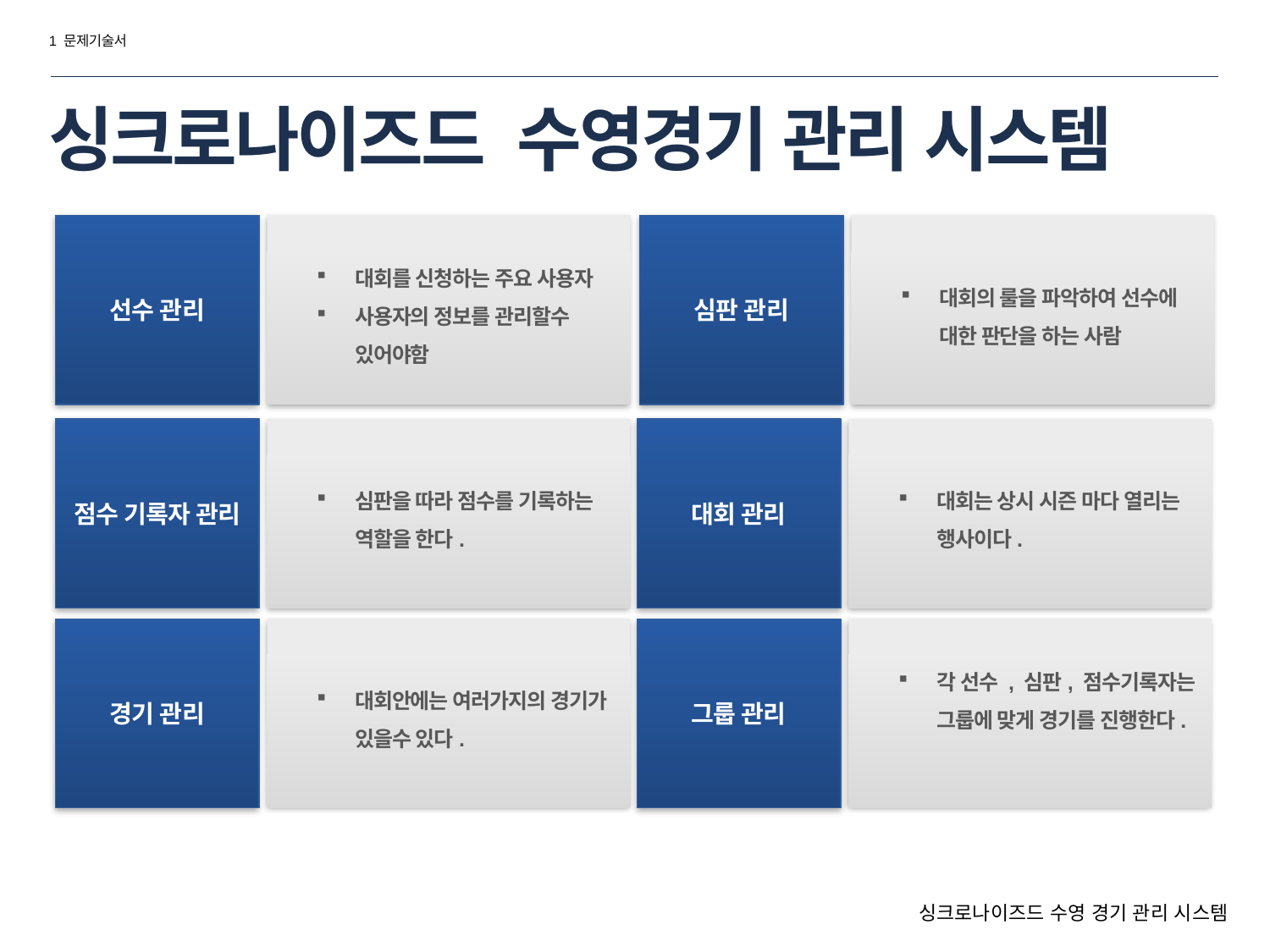

1 문제기술서
# 싱크로나이즈드  수영경기 관리 시스템
선수 관리
대회를 신청하는 주요 사용자
사용자의 정보를 관리할수 있어야함
심판 관리
대회의 룰을 파악하여 선수에 대한 판단을 하는 사람
점수 기록자 관리
심판을 따라 점수를 기록하는 역할을 한다.
대회 관리
대회는 상시 시즌 마다 열리는 행사이다.
경기 관리
대회안에는 여러가지의 경기가 있을수 있다.
그룹 관리
각 선수 , 심판, 점수기록자는 그룹에 맞게 경기를 진행한다.

싱크로나이즈드 수영 경기 관리 시스템